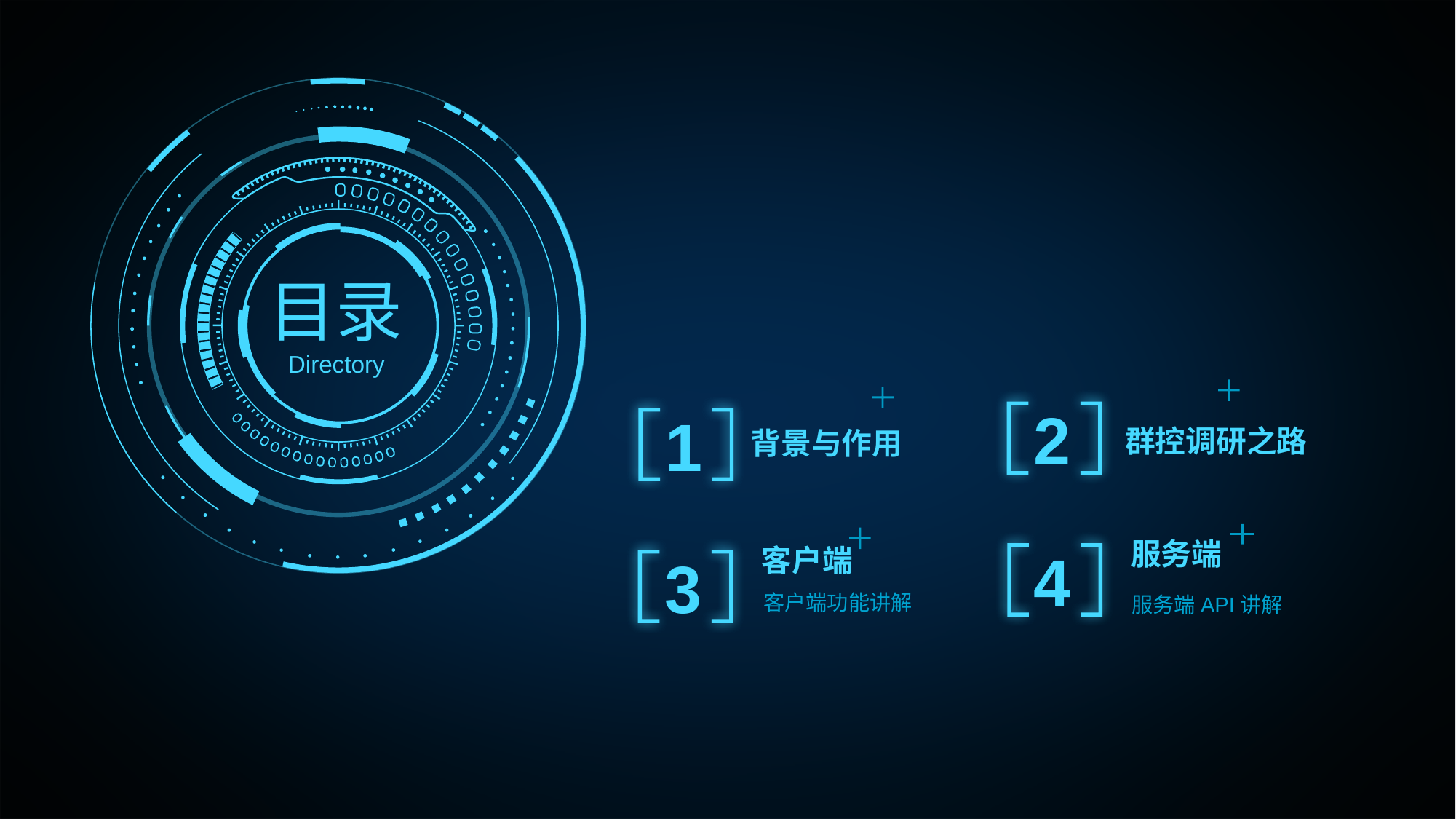

目录
Directory

2

1

群控调研之路
背景与作用

服务端
4

客户端
3

客户端功能讲解
服务端API讲解